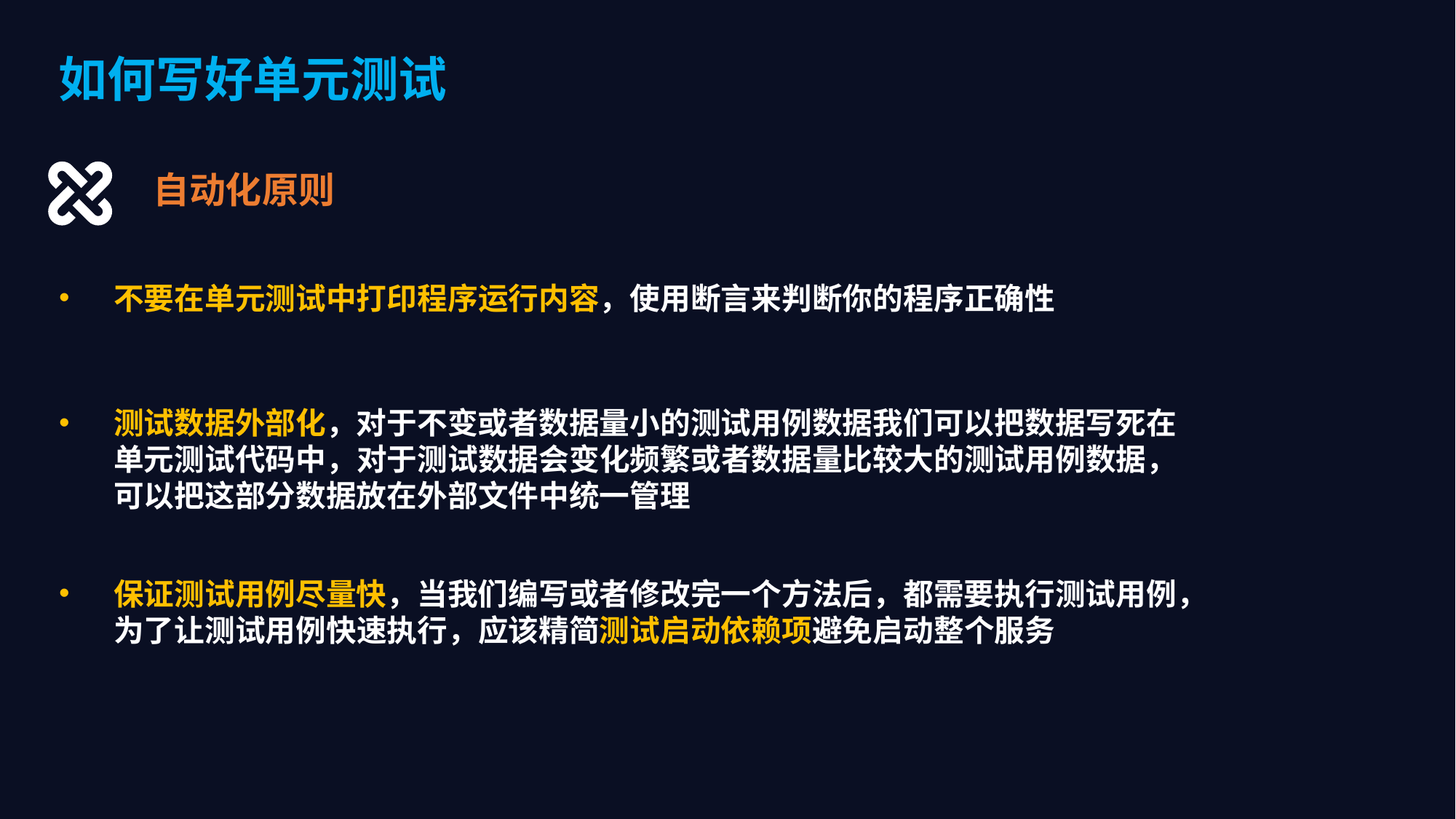

如何写好单元测试

自动化原则
不要在单元测试中打印程序运行内容，使用断言来判断你的程序正确性
测试数据外部化，对于不变或者数据量小的测试用例数据我们可以把数据写死在单元测试代码中，对于测试数据会变化频繁或者数据量比较大的测试用例数据，可以把这部分数据放在外部文件中统一管理
保证测试用例尽量快，当我们编写或者修改完一个方法后，都需要执行测试用例，为了让测试用例快速执行，应该精简测试启动依赖项避免启动整个服务